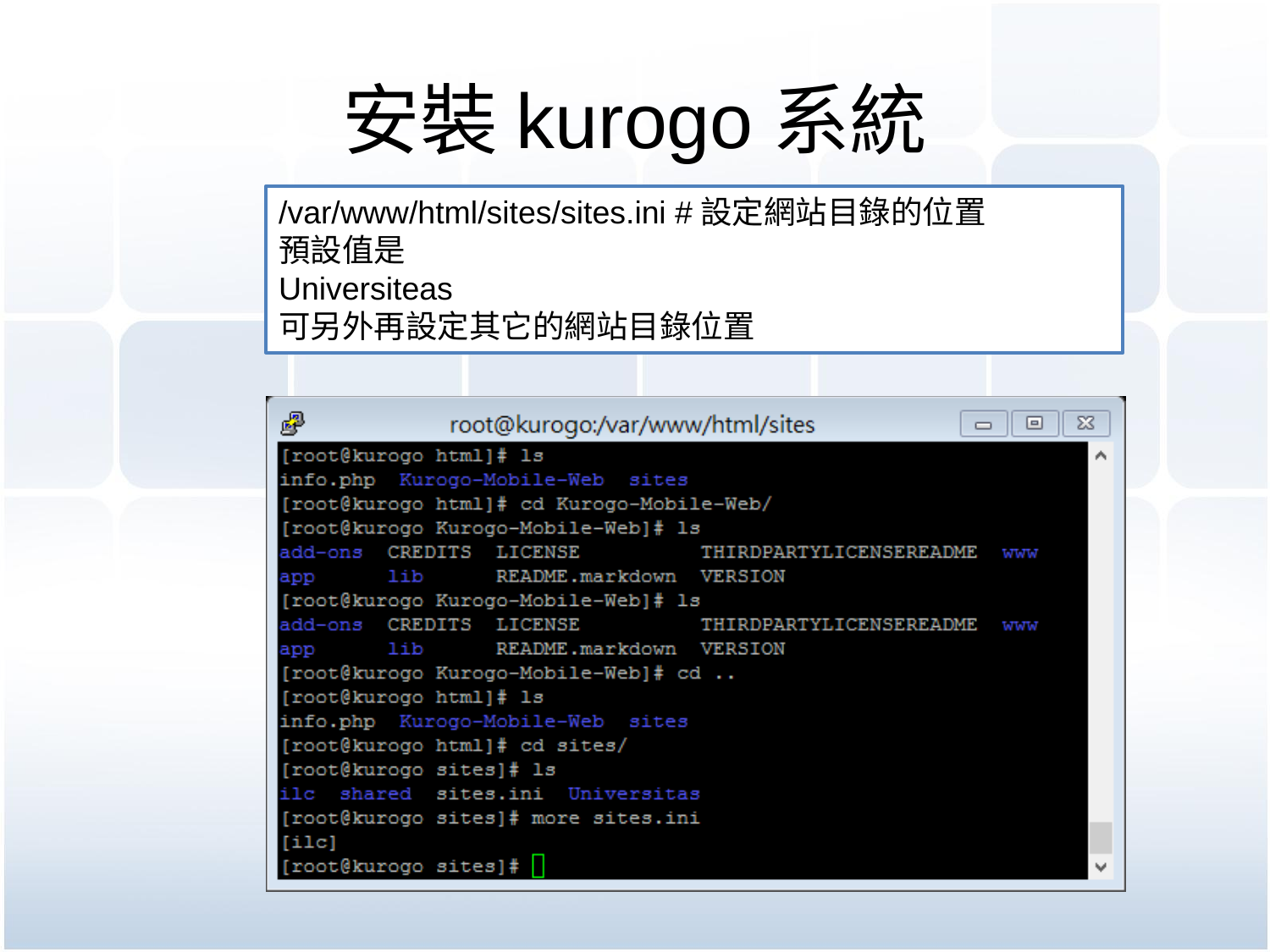

# 安裝kurogo系統
/var/www/html/sites/sites.ini #設定網站目錄的位置
預設值是
Universiteas
可另外再設定其它的網站目錄位置